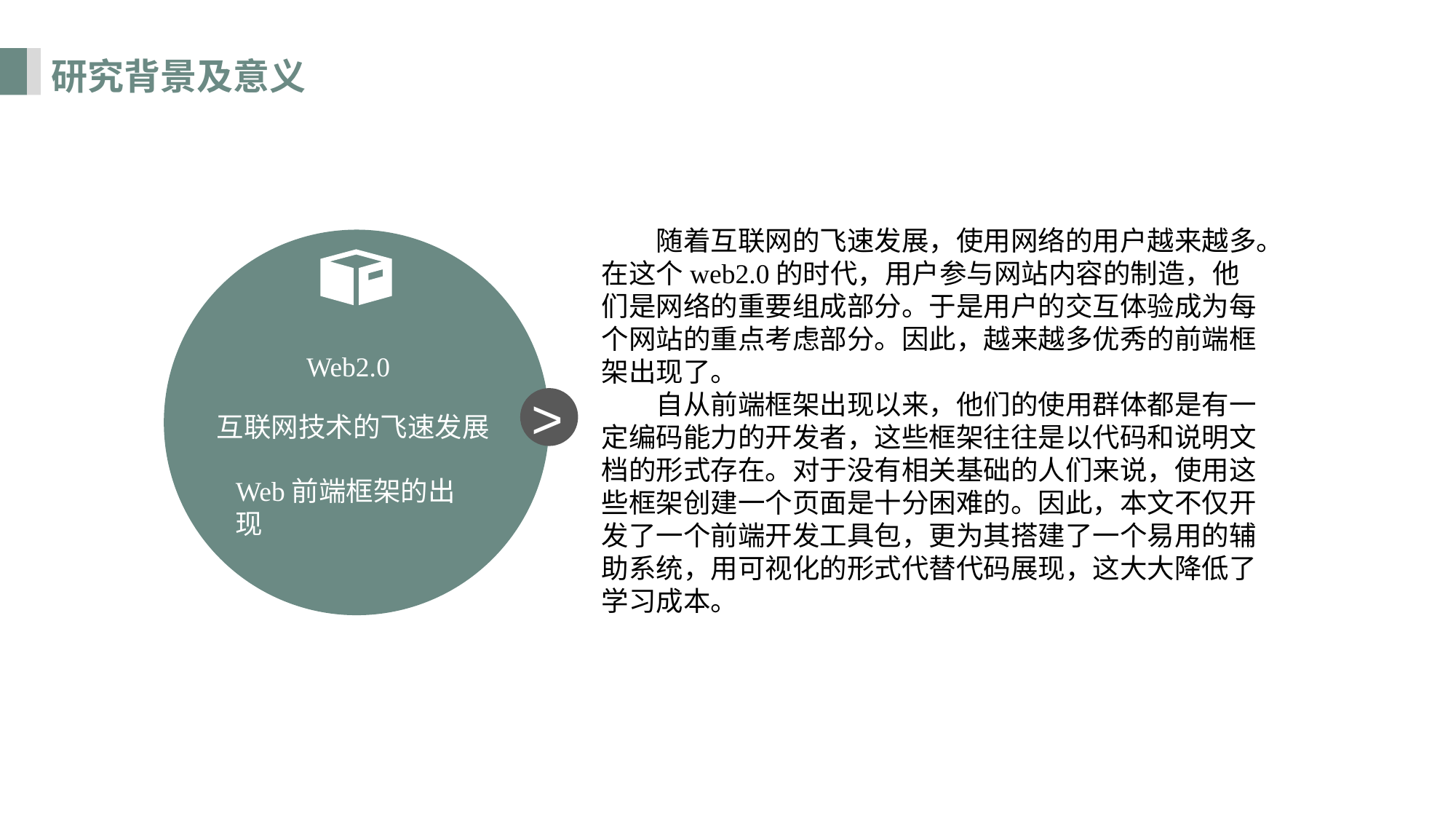

研究背景及意义
随着互联网的飞速发展，使用网络的用户越来越多。在这个web2.0的时代，用户参与网站内容的制造，他们是网络的重要组成部分。于是用户的交互体验成为每个网站的重点考虑部分。因此，越来越多优秀的前端框架出现了。
自从前端框架出现以来，他们的使用群体都是有一定编码能力的开发者，这些框架往往是以代码和说明文档的形式存在。对于没有相关基础的人们来说，使用这些框架创建一个页面是十分困难的。因此，本文不仅开发了一个前端开发工具包，更为其搭建了一个易用的辅助系统，用可视化的形式代替代码展现，这大大降低了学习成本。

Web2.0
>

互联网技术的飞速发展
Web前端框架的出现